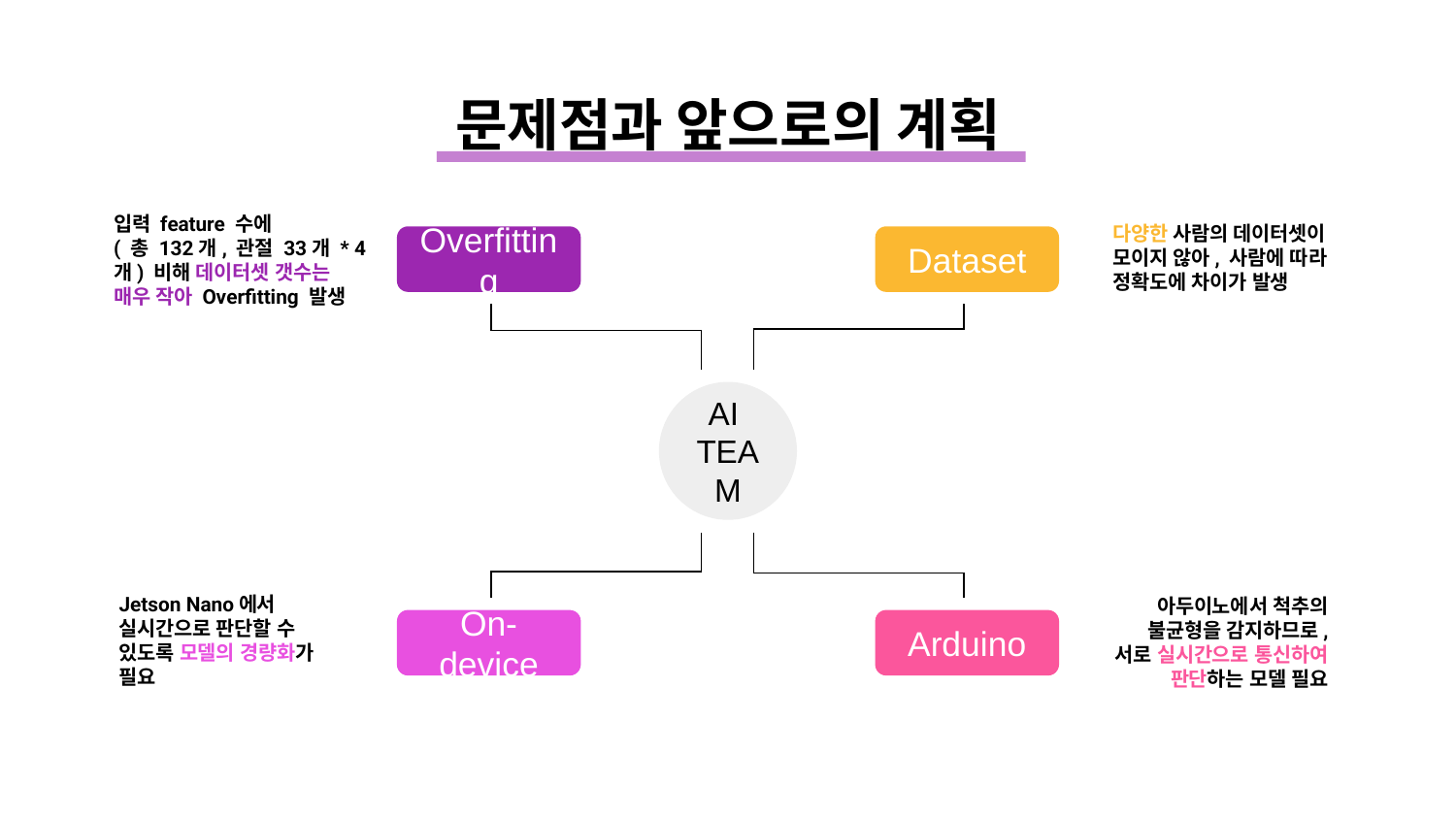

# 문제점과 앞으로의 계획

입력 feature 수에
( 총 132개, 관절 33개 * 4개) 비해 데이터셋 갯수는 매우 작아 Overfitting 발생
Overfitting

다양한 사람의 데이터셋이 모이지 않아, 사람에 따라 정확도에 차이가 발생

Dataset

AI
TEAM

Jetson Nano에서 실시간으로 판단할 수 있도록 모델의 경량화가 필요

On-device

아두이노에서 척추의 불균형을 감지하므로, 서로 실시간으로 통신하여 판단하는 모델 필요
Arduino